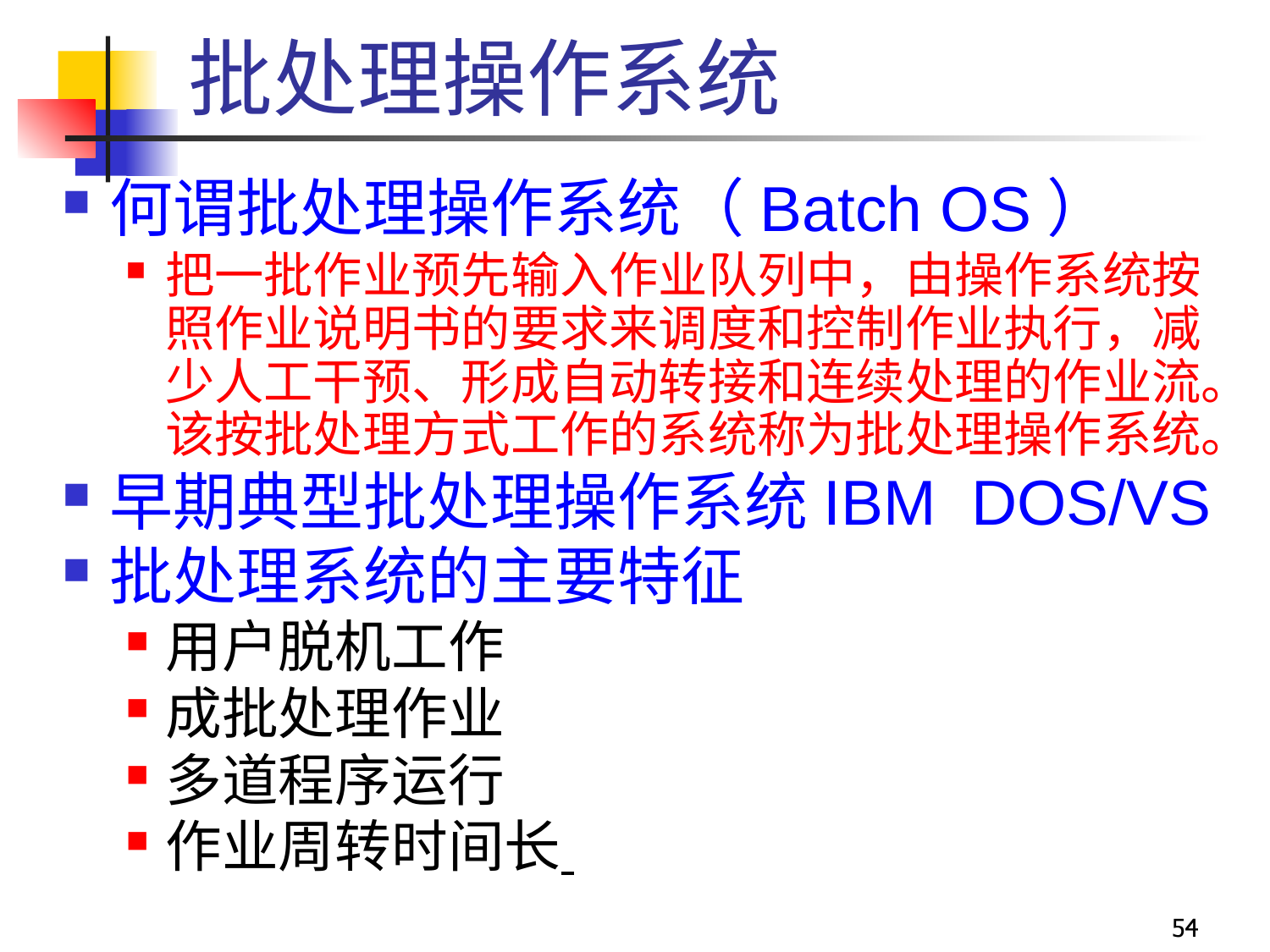

批处理操作系统
何谓批处理操作系统（Batch OS）
把一批作业预先输入作业队列中，由操作系统按照作业说明书的要求来调度和控制作业执行，减少人工干预、形成自动转接和连续处理的作业流。该按批处理方式工作的系统称为批处理操作系统。
早期典型批处理操作系统IBM  DOS/VS
批处理系统的主要特征
用户脱机工作
成批处理作业
多道程序运行
作业周转时间长
54